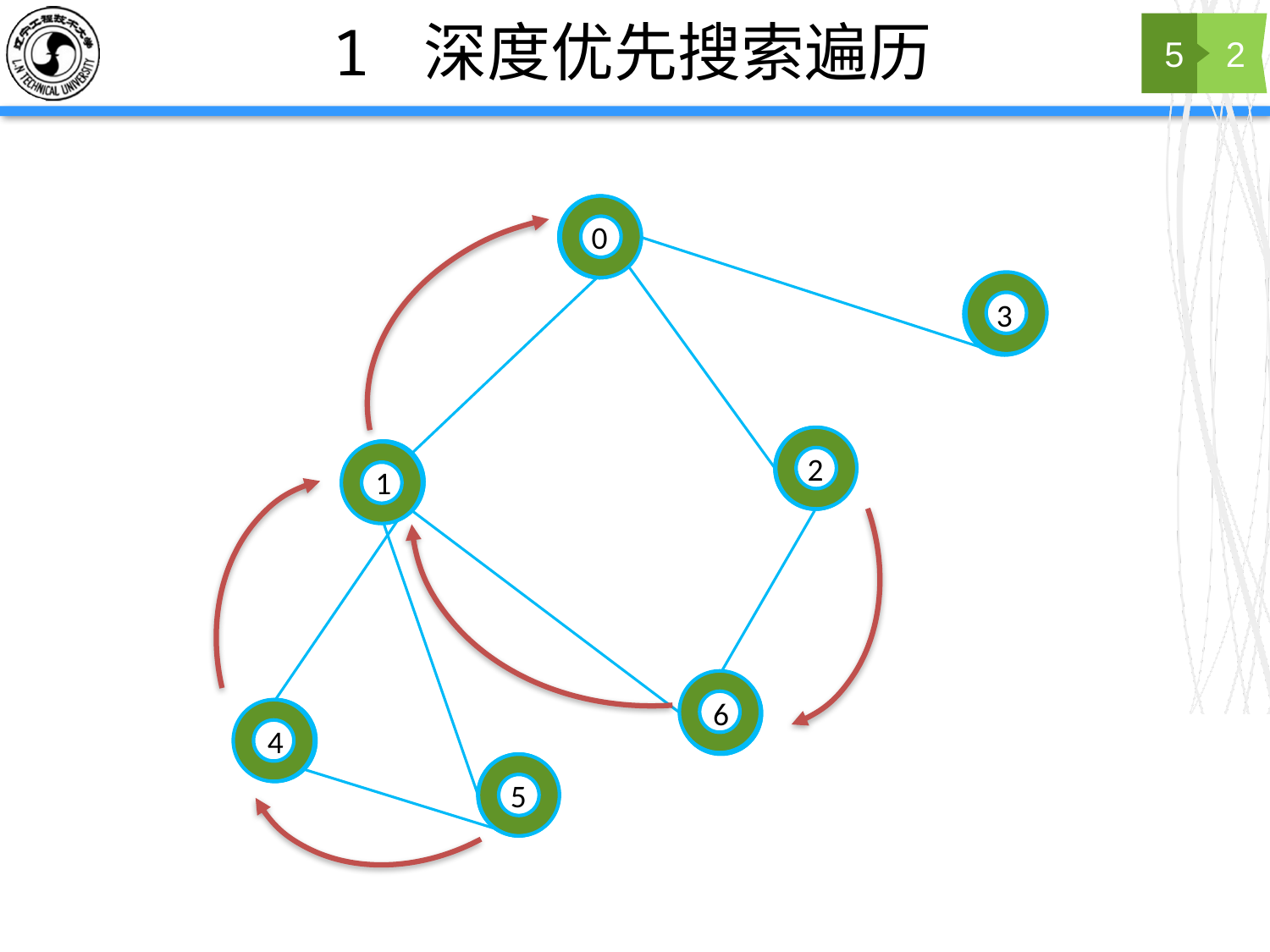

# 1 深度优先搜索遍历
5
2

0
3
2
1
6
4
5